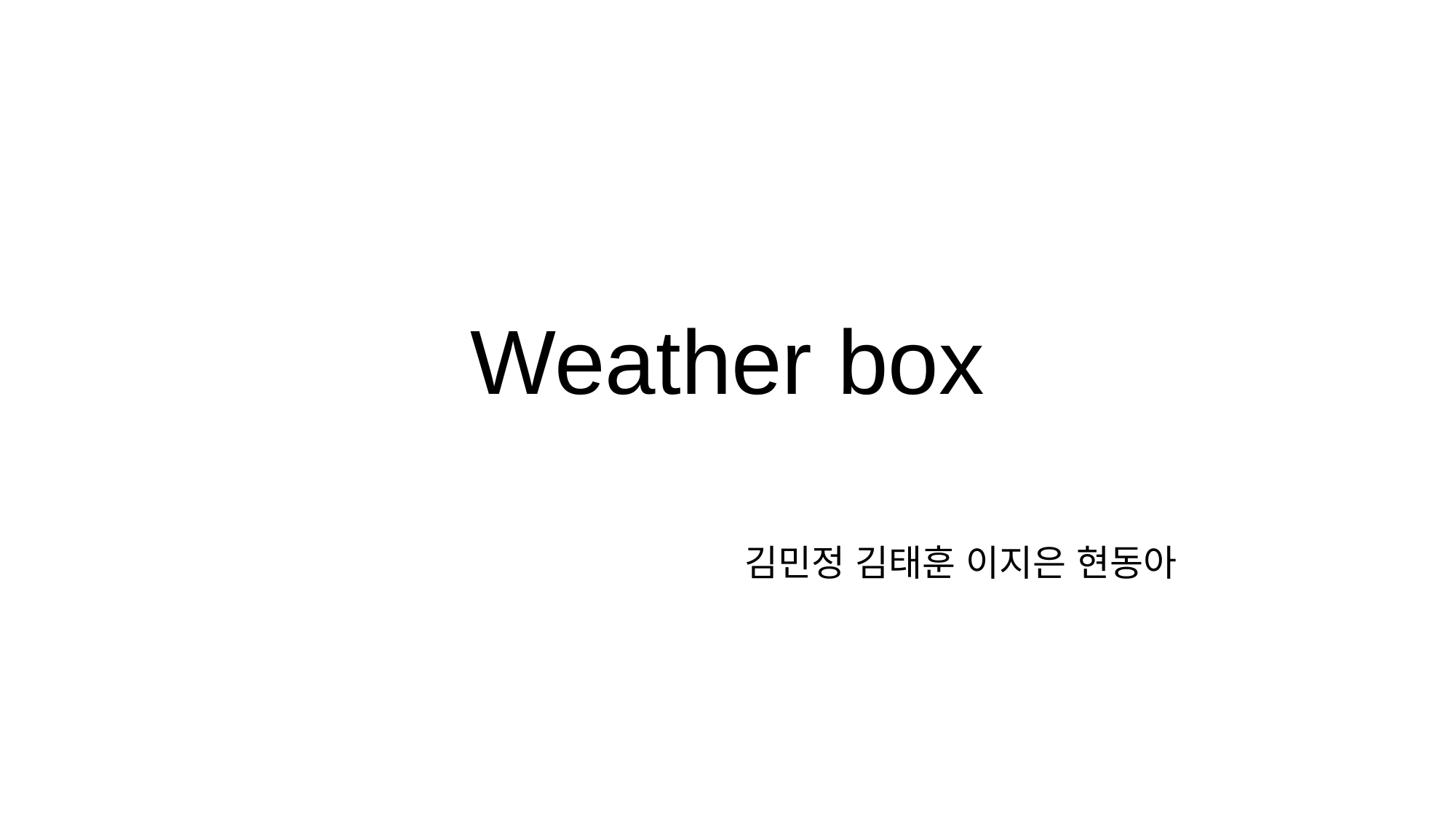

# Weather box

                                             김민정 김태훈 이지은 현동아